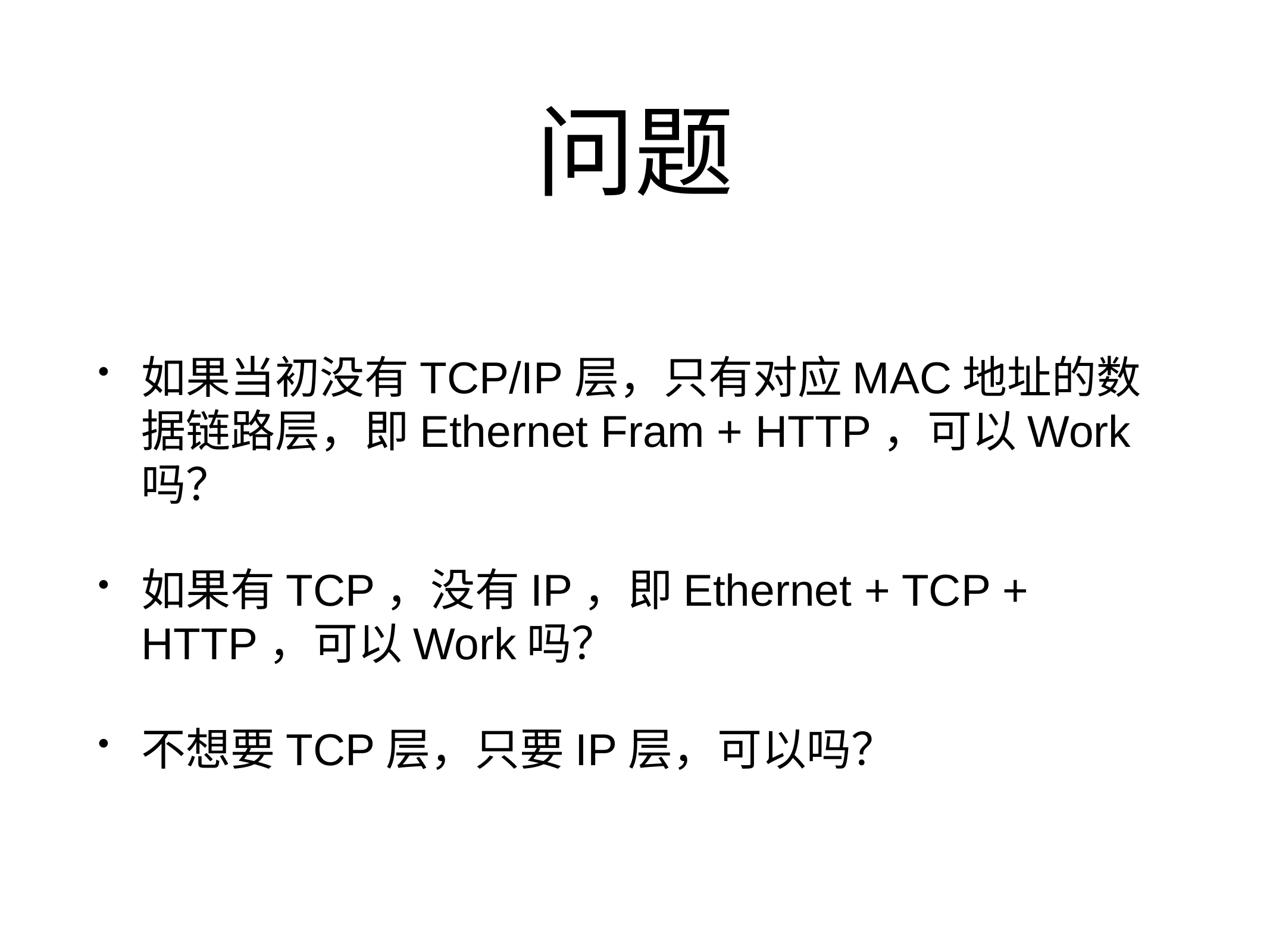

# 问题
如果当初没有TCP/IP层，只有对应MAC地址的数据链路层，即Ethernet Fram + HTTP，可以Work吗？
如果有TCP，没有IP，即Ethernet + TCP + HTTP，可以Work吗？
不想要TCP层，只要IP层，可以吗？